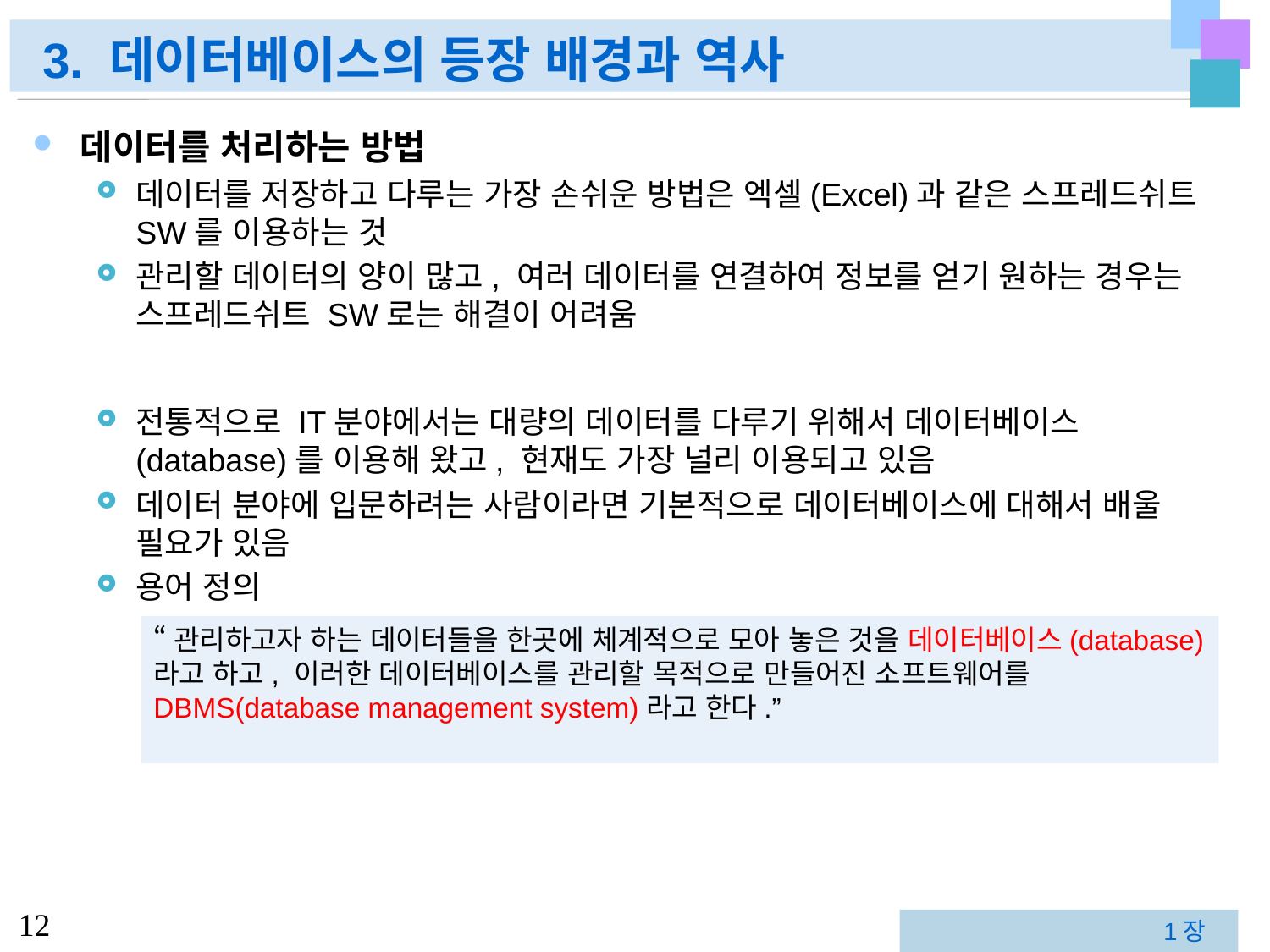

# 3. 데이터베이스의 등장 배경과 역사
데이터를 처리하는 방법
데이터를 저장하고 다루는 가장 손쉬운 방법은 엑셀(Excel)과 같은 스프레드쉬트 SW를 이용하는 것
관리할 데이터의 양이 많고, 여러 데이터를 연결하여 정보를 얻기 원하는 경우는 스프레드쉬트 SW로는 해결이 어려움

전통적으로 IT분야에서는 대량의 데이터를 다루기 위해서 데이터베이스(database)를 이용해 왔고, 현재도 가장 널리 이용되고 있음
데이터 분야에 입문하려는 사람이라면 기본적으로 데이터베이스에 대해서 배울 필요가 있음
용어 정의

“관리하고자 하는 데이터들을 한곳에 체계적으로 모아 놓은 것을 데이터베이스(database)라고 하고, 이러한 데이터베이스를 관리할 목적으로 만들어진 소프트웨어를 DBMS(database management system)라고 한다.”

1장